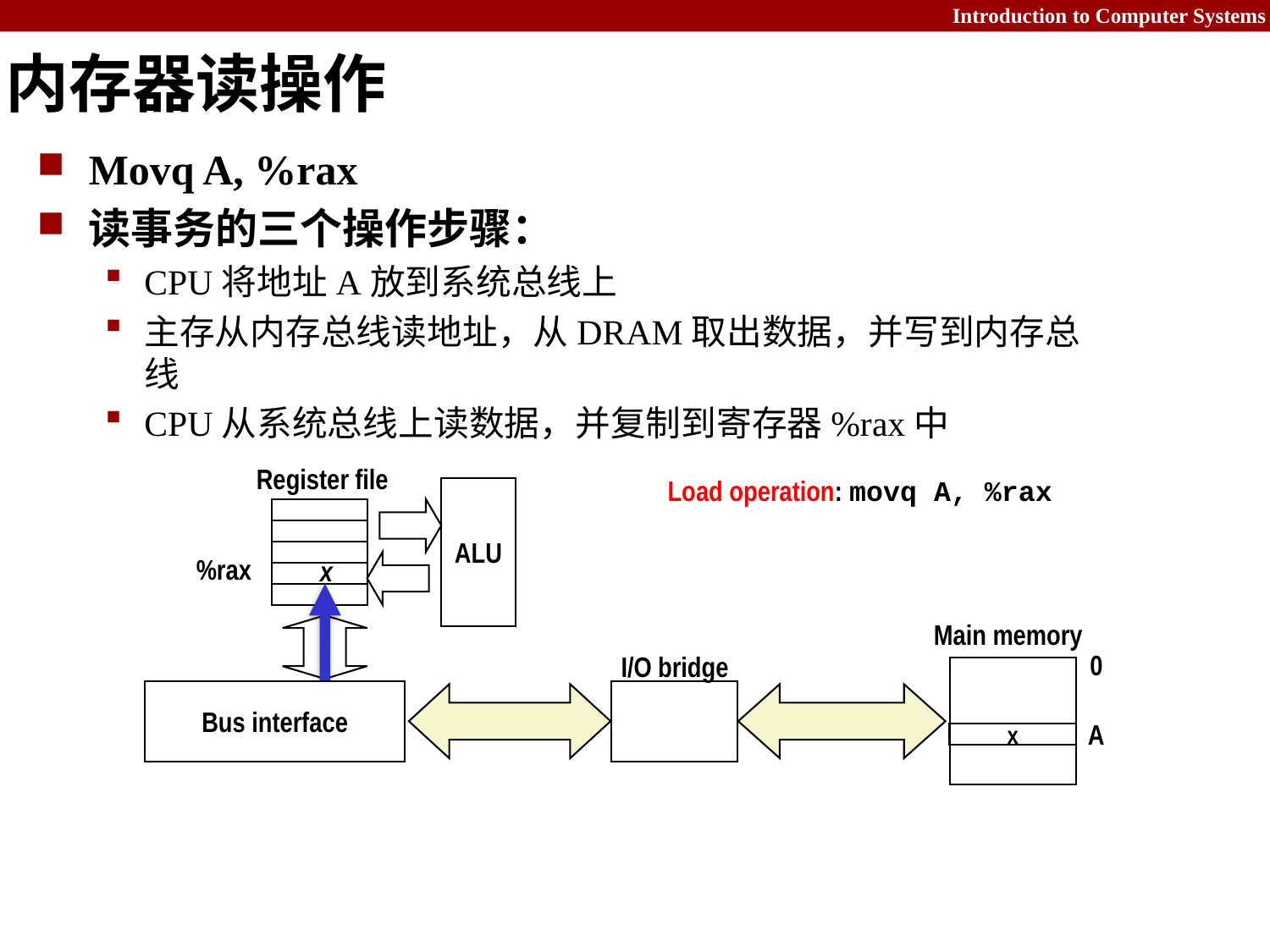

# 内存器读操作
Movq A, %rax
读事务的三个操作步骤：
CPU将地址A放到系统总线上
主存从内存总线读地址，从DRAM取出数据，并写到内存总线
CPU从系统总线上读数据，并复制到寄存器%rax中
Register file
Load operation: movq A, %rax

ALU

%rax
x

Main memory

0
I/O bridge

Bus interface

A
x